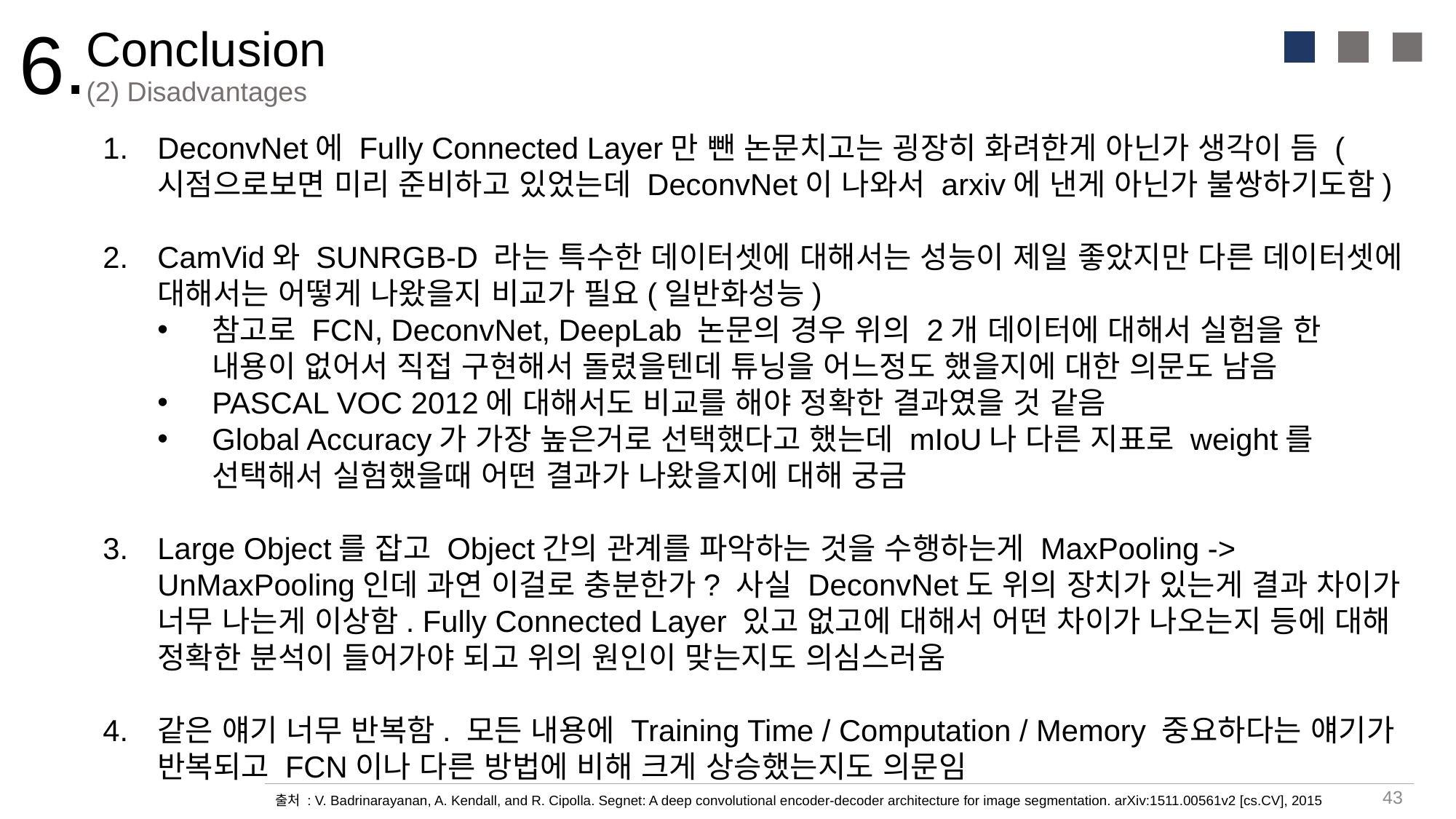

6.
Conclusion

(2) Disadvantages
DeconvNet에 Fully Connected Layer만 뺀 논문치고는 굉장히 화려한게 아닌가 생각이 듬 (시점으로보면 미리 준비하고 있었는데 DeconvNet이 나와서 arxiv에 낸게 아닌가 불쌍하기도함)

CamVid와 SUNRGB-D 라는 특수한 데이터셋에 대해서는 성능이 제일 좋았지만 다른 데이터셋에 대해서는 어떻게 나왔을지 비교가 필요(일반화성능)
참고로 FCN, DeconvNet, DeepLab 논문의 경우 위의 2개 데이터에 대해서 실험을 한 내용이 없어서 직접 구현해서 돌렸을텐데 튜닝을 어느정도 했을지에 대한 의문도 남음
PASCAL VOC 2012에 대해서도 비교를 해야 정확한 결과였을 것 같음
Global Accuracy가 가장 높은거로 선택했다고 했는데 mIoU나 다른 지표로 weight를 선택해서 실험했을때 어떤 결과가 나왔을지에 대해 궁금

Large Object를 잡고 Object간의 관계를 파악하는 것을 수행하는게 MaxPooling -> UnMaxPooling인데 과연 이걸로 충분한가? 사실 DeconvNet도 위의 장치가 있는게 결과 차이가 너무 나는게 이상함. Fully Connected Layer 있고 없고에 대해서 어떤 차이가 나오는지 등에 대해 정확한 분석이 들어가야 되고 위의 원인이 맞는지도 의심스러움

같은 얘기 너무 반복함. 모든 내용에 Training Time / Computation / Memory 중요하다는 얘기가 반복되고 FCN이나 다른 방법에 비해 크게 상승했는지도 의문임
43
출처 : V. Badrinarayanan, A. Kendall, and R. Cipolla. Segnet: A deep convolutional encoder-decoder architecture for image segmentation. arXiv:1511.00561v2 [cs.CV], 2015